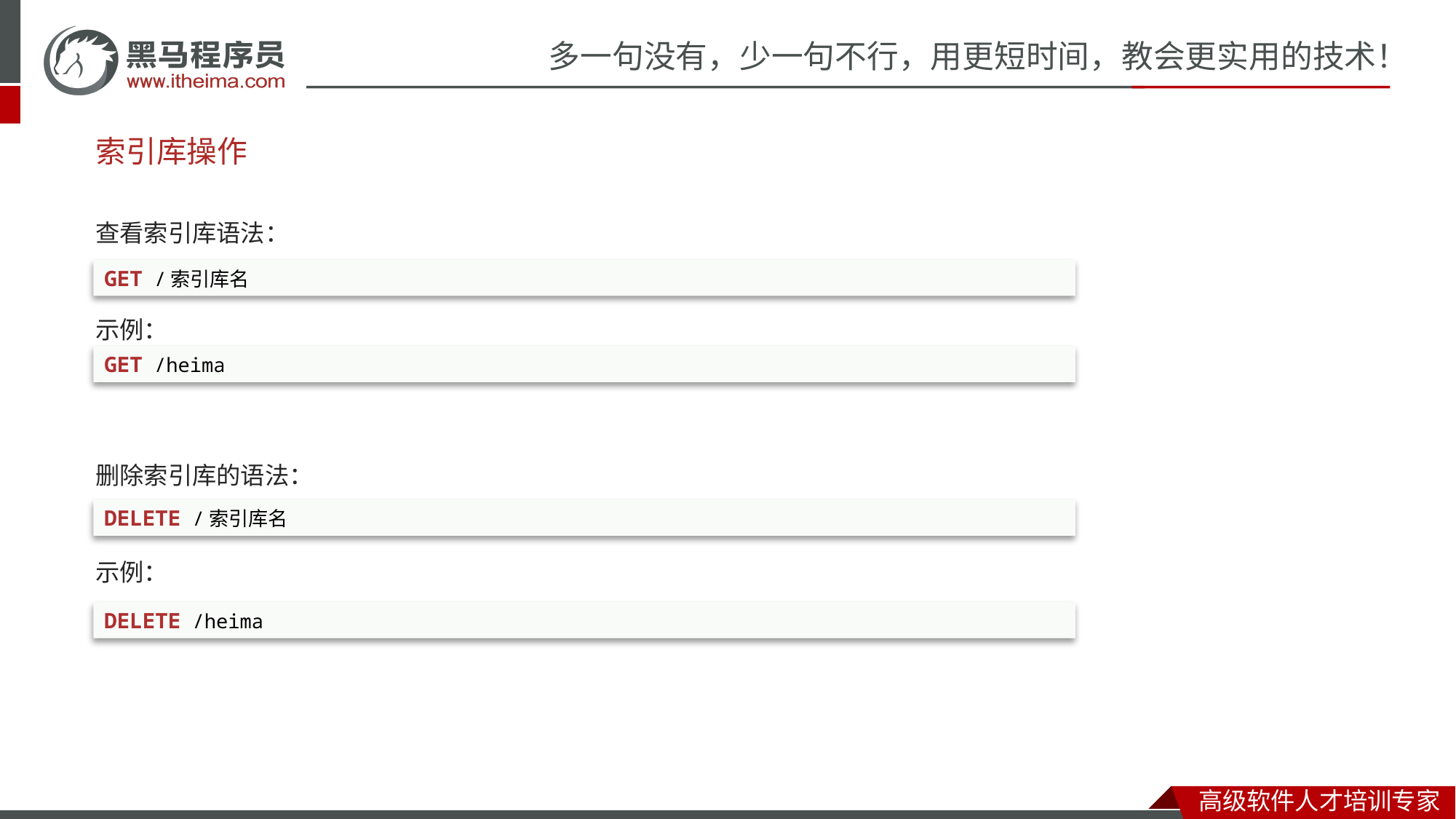

# 索引库操作
查看索引库语法：

示例：

删除索引库的语法：

示例：
GET /索引库名
GET /heima
DELETE /索引库名
DELETE /heima